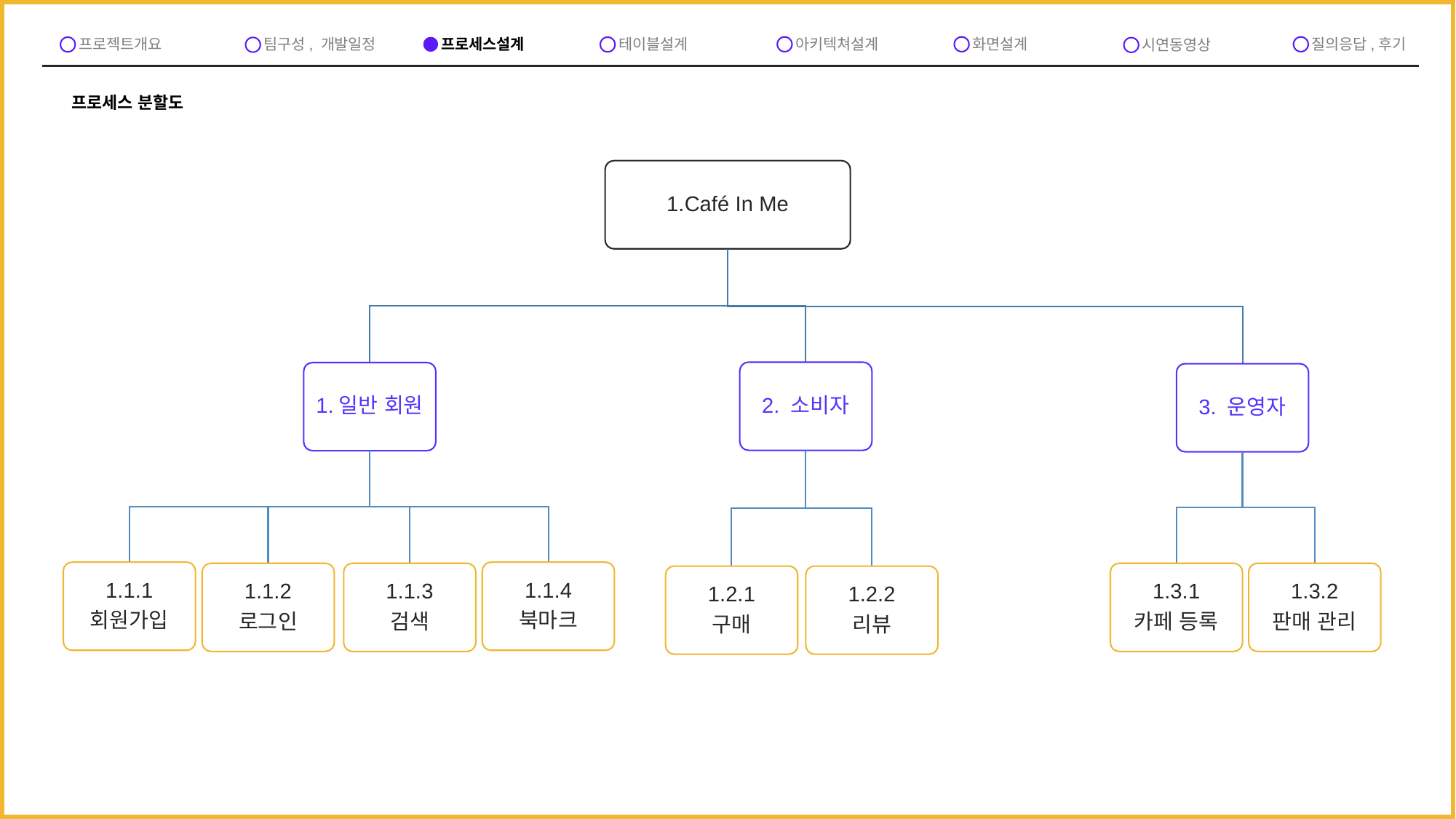

프로세스설계
아키텍쳐설계
화면설계
질의응답,후기
프로젝트개요
테이블설계
팀구성, 개발일정
시연동영상

프로세스 분할도
1.Café In Me

2. 소비자
1.일반 회원
3. 운영자

1.1.1
회원가입
1.1.4
북마크
1.1.2
로그인
1.1.3
검색
1.3.1
카페 등록
1.3.2
판매 관리
1.2.1
구매
1.2.2
리뷰